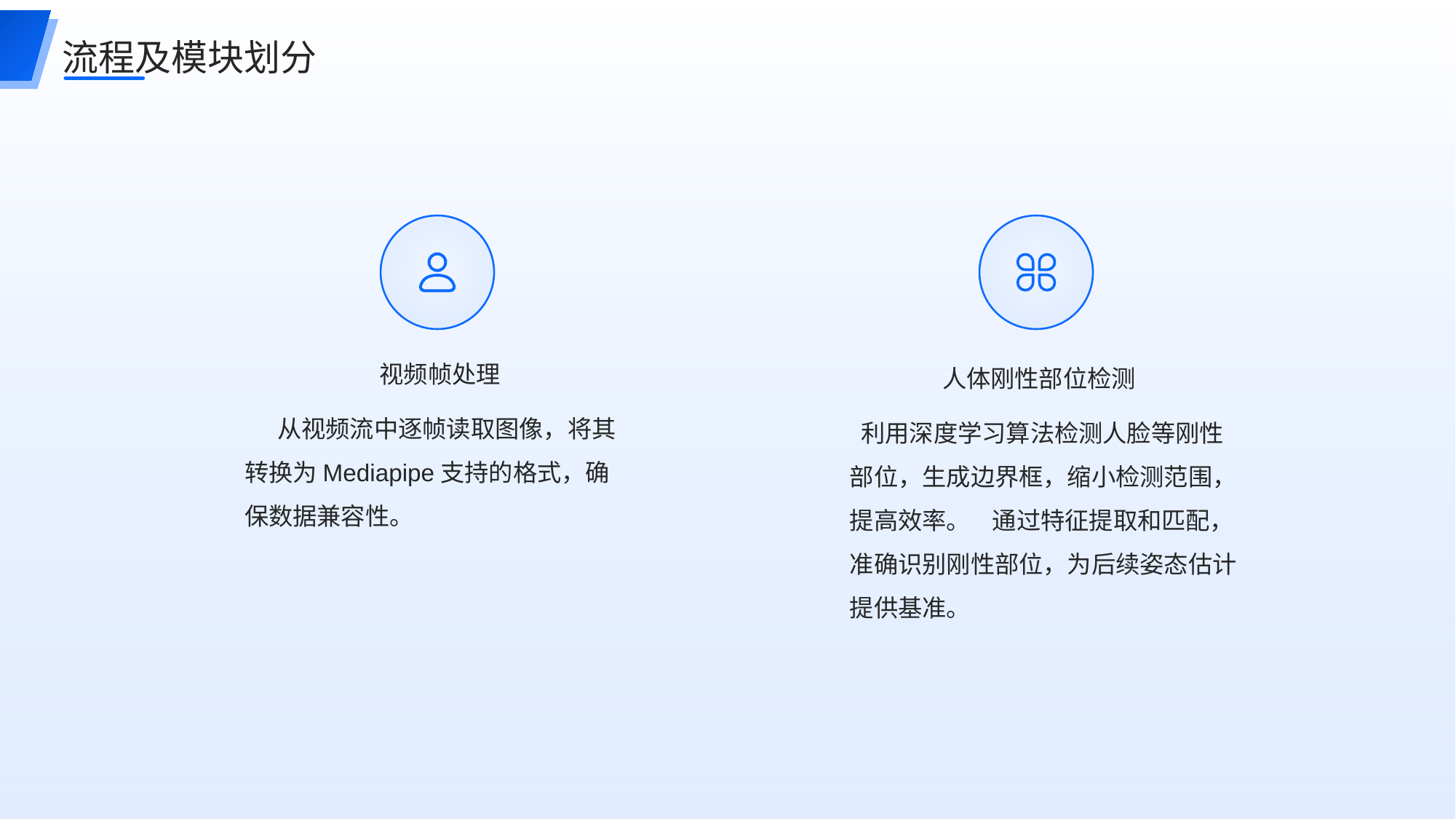

流程及模块划分

视频帧处理
人体刚性部位检测
     从视频流中逐帧读取图像，将其转换为Mediapipe支持的格式，确保数据兼容性。
 利用深度学习算法检测人脸等刚性部位，生成边界框，缩小检测范围，提高效率。    通过特征提取和匹配，准确识别刚性部位，为后续姿态估计提供基准。